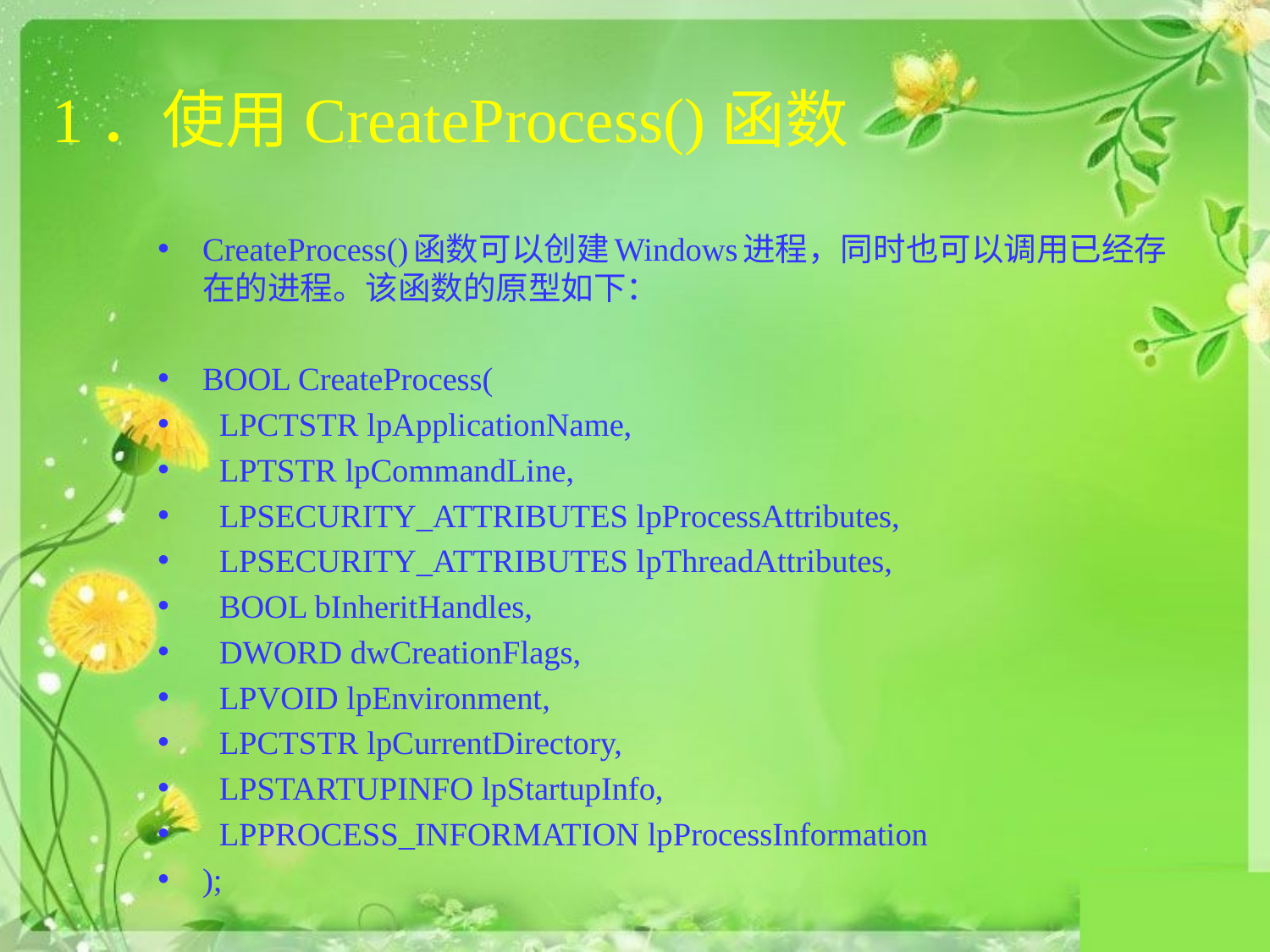

# 1．使用CreateProcess()函数
CreateProcess()函数可以创建Windows进程，同时也可以调用已经存在的进程。该函数的原型如下：

BOOL CreateProcess(
  LPCTSTR lpApplicationName,
  LPTSTR lpCommandLine,
  LPSECURITY_ATTRIBUTES lpProcessAttributes,
  LPSECURITY_ATTRIBUTES lpThreadAttributes,
  BOOL bInheritHandles,
  DWORD dwCreationFlags,
  LPVOID lpEnvironment,
  LPCTSTR lpCurrentDirectory,
  LPSTARTUPINFO lpStartupInfo,
  LPPROCESS_INFORMATION lpProcessInformation
);